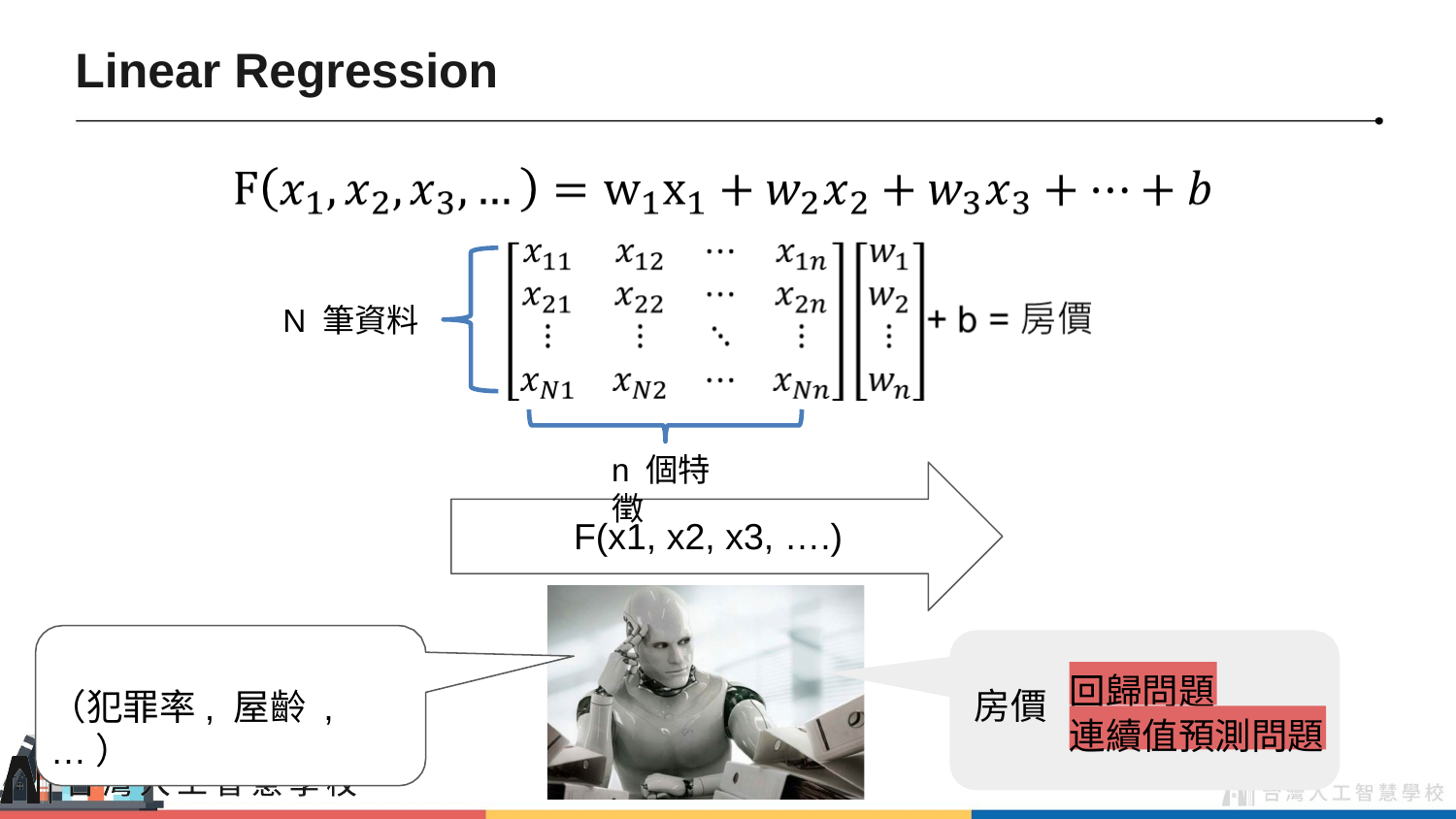

# Linear Regression

n 個特徵
N 筆資料

F(x1, x2, x3, ….)

回歸問題
房價
（犯罪率, 屋齡 , …）
連續值預測問題